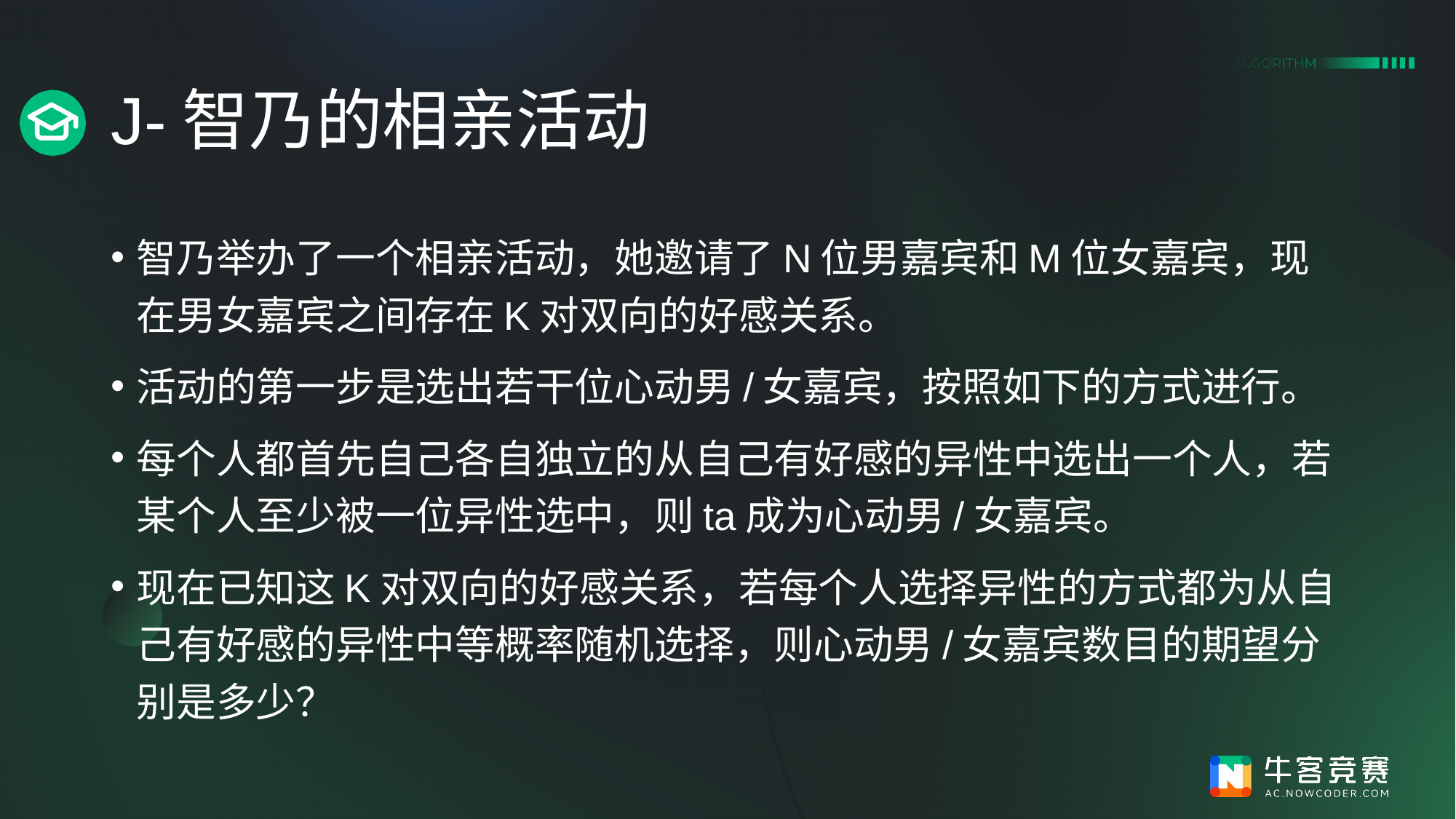

# J-智乃的相亲活动
智乃举办了一个相亲活动，她邀请了N位男嘉宾和M位女嘉宾，现在男女嘉宾之间存在K对双向的好感关系。
活动的第一步是选出若干位心动男/女嘉宾，按照如下的方式进行。
每个人都首先自己各自独立的从自己有好感的异性中选出一个人，若某个人至少被一位异性选中，则ta成为心动男/女嘉宾。
现在已知这K对双向的好感关系，若每个人选择异性的方式都为从自己有好感的异性中等概率随机选择，则心动男/女嘉宾数目的期望分别是多少？